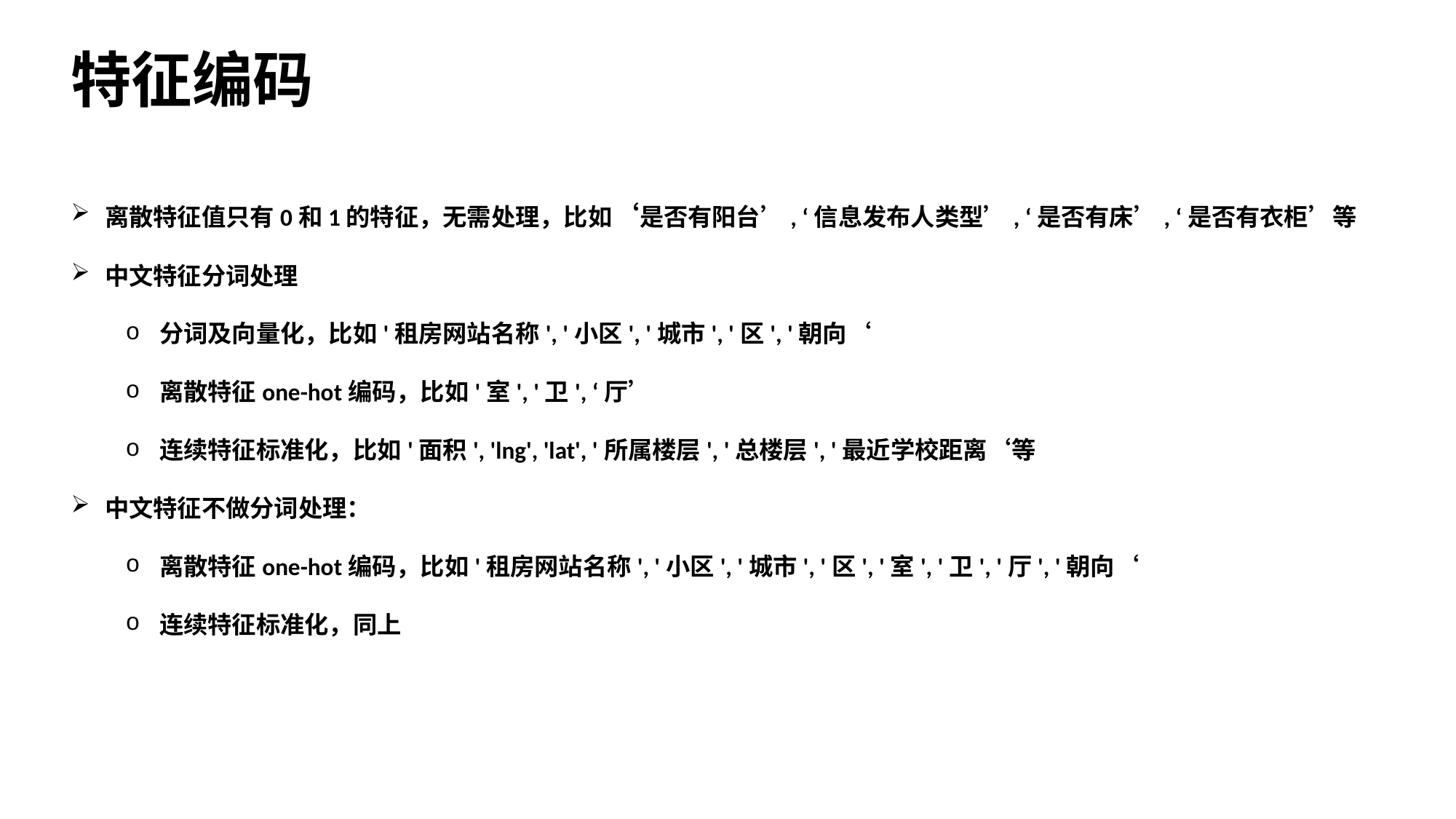

特征编码
离散特征值只有0和1的特征，无需处理，比如‘是否有阳台’, ‘信息发布人类型’, ‘是否有床’, ‘是否有衣柜’等
中文特征分词处理
分词及向量化，比如'租房网站名称', '小区', '城市', '区', '朝向‘
离散特征one-hot编码，比如'室', '卫', ‘厅’
连续特征标准化，比如'面积', 'lng', 'lat', '所属楼层', '总楼层', '最近学校距离‘等
中文特征不做分词处理：
离散特征one-hot编码，比如'租房网站名称', '小区', '城市', '区', '室', '卫', '厅', '朝向‘
连续特征标准化，同上